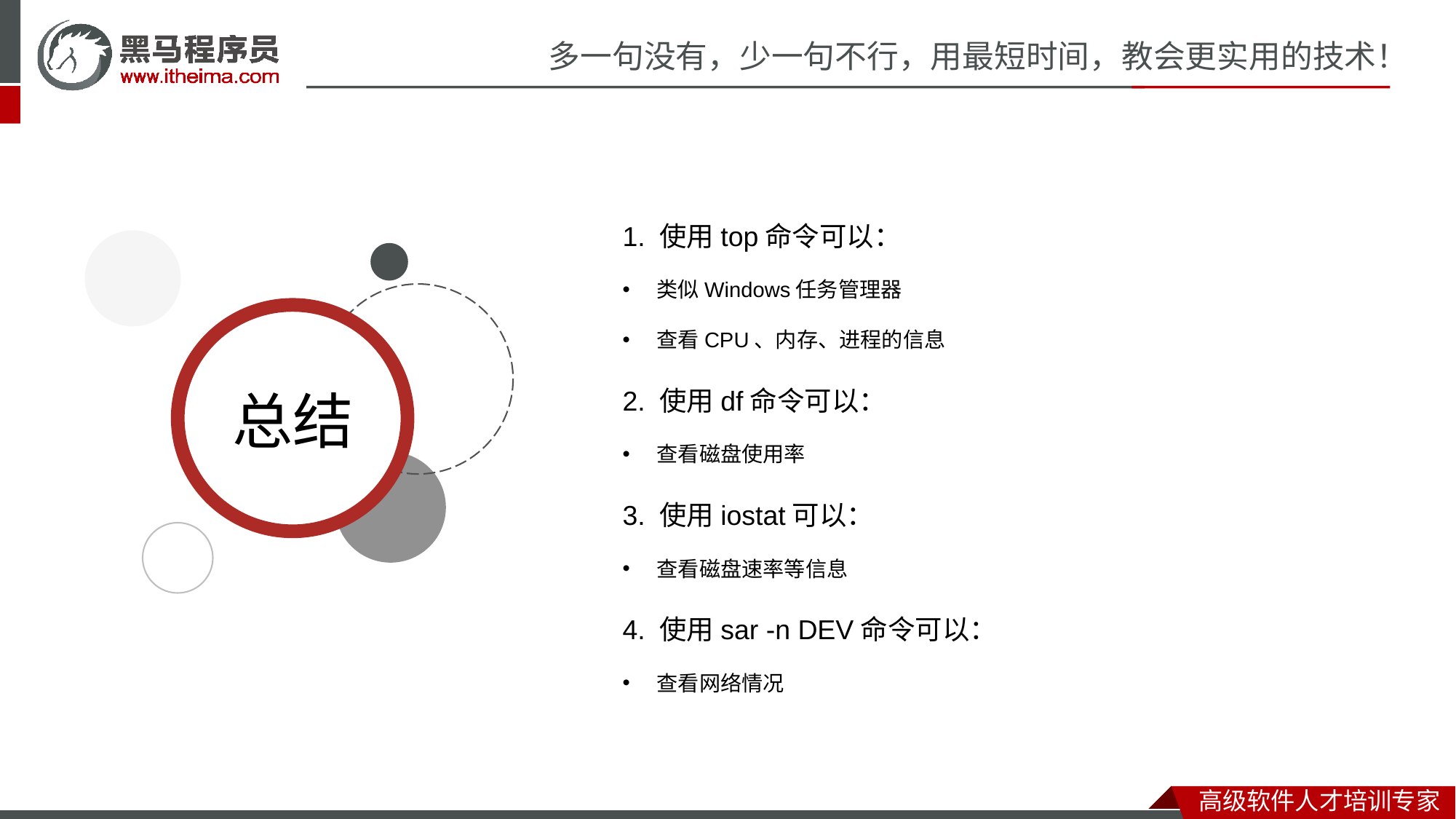

1. 使用top命令可以：
类似Windows任务管理器
查看CPU、内存、进程的信息
2. 使用df命令可以：
查看磁盘使用率
3. 使用iostat可以：
查看磁盘速率等信息
4. 使用sar -n DEV命令可以：
查看网络情况